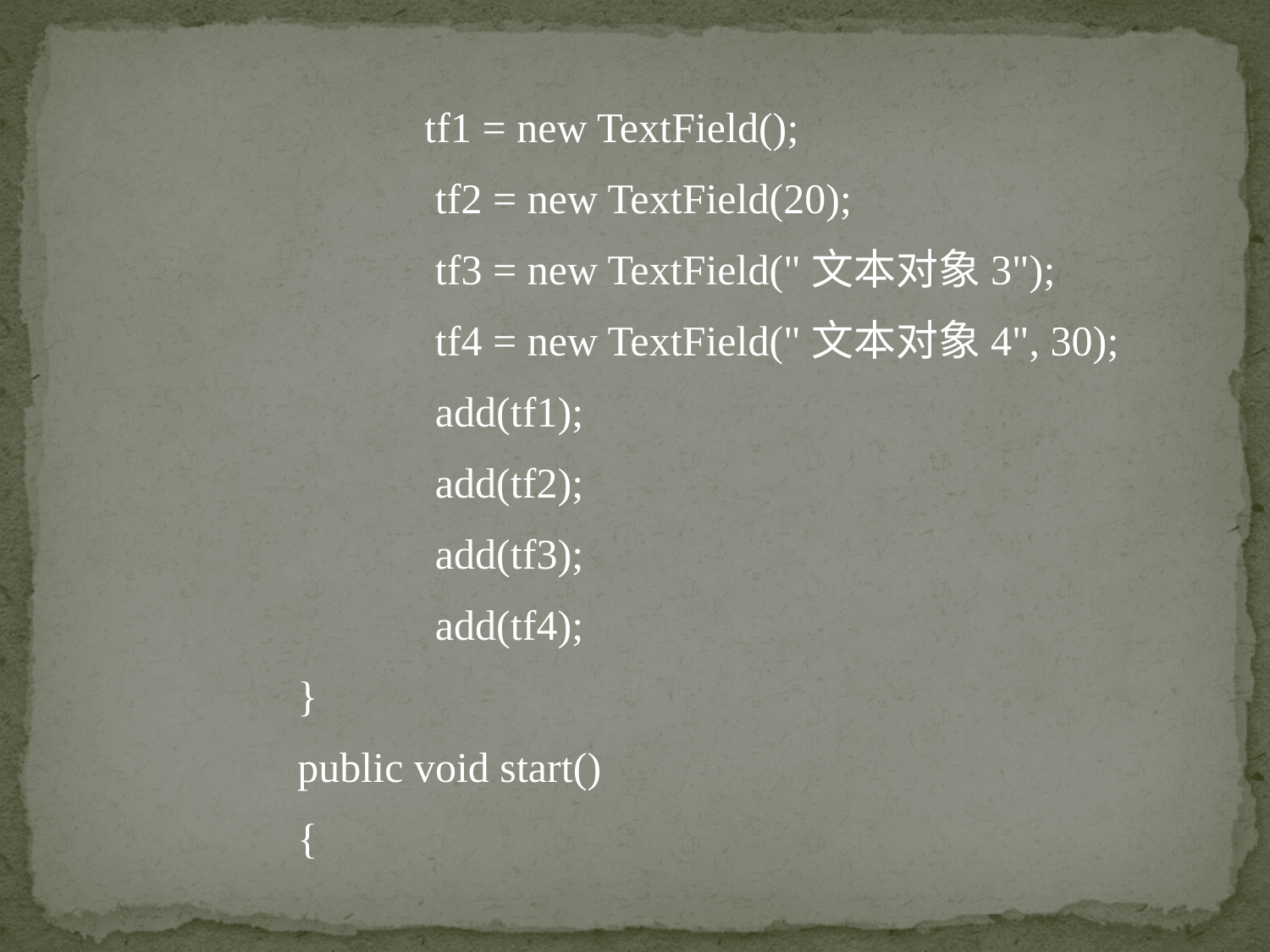

tf1 = new TextField();
		 tf2 = new TextField(20);
		 tf3 = new TextField("文本对象3");
		 tf4 = new TextField("文本对象4", 30);
		 add(tf1);
		 add(tf2);
		 add(tf3);
		 add(tf4);
	}
	public void start()
	{